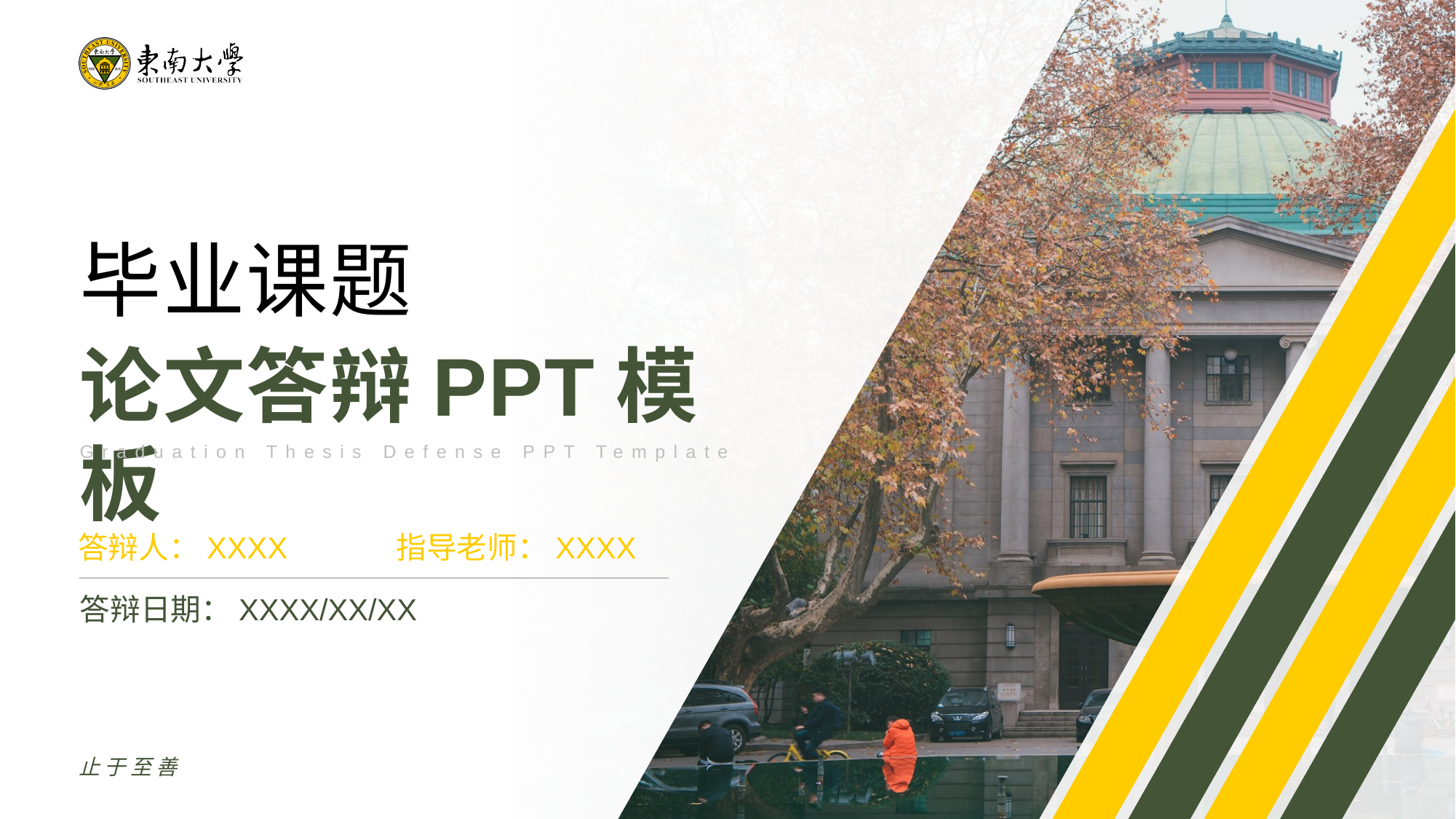

毕业课题
论文答辩PPT模板
Graduation Thesis Defense PPT Template
答辩人：XXXX
指导老师：XXXX
答辩日期：XXXX/XX/XX
止于至善